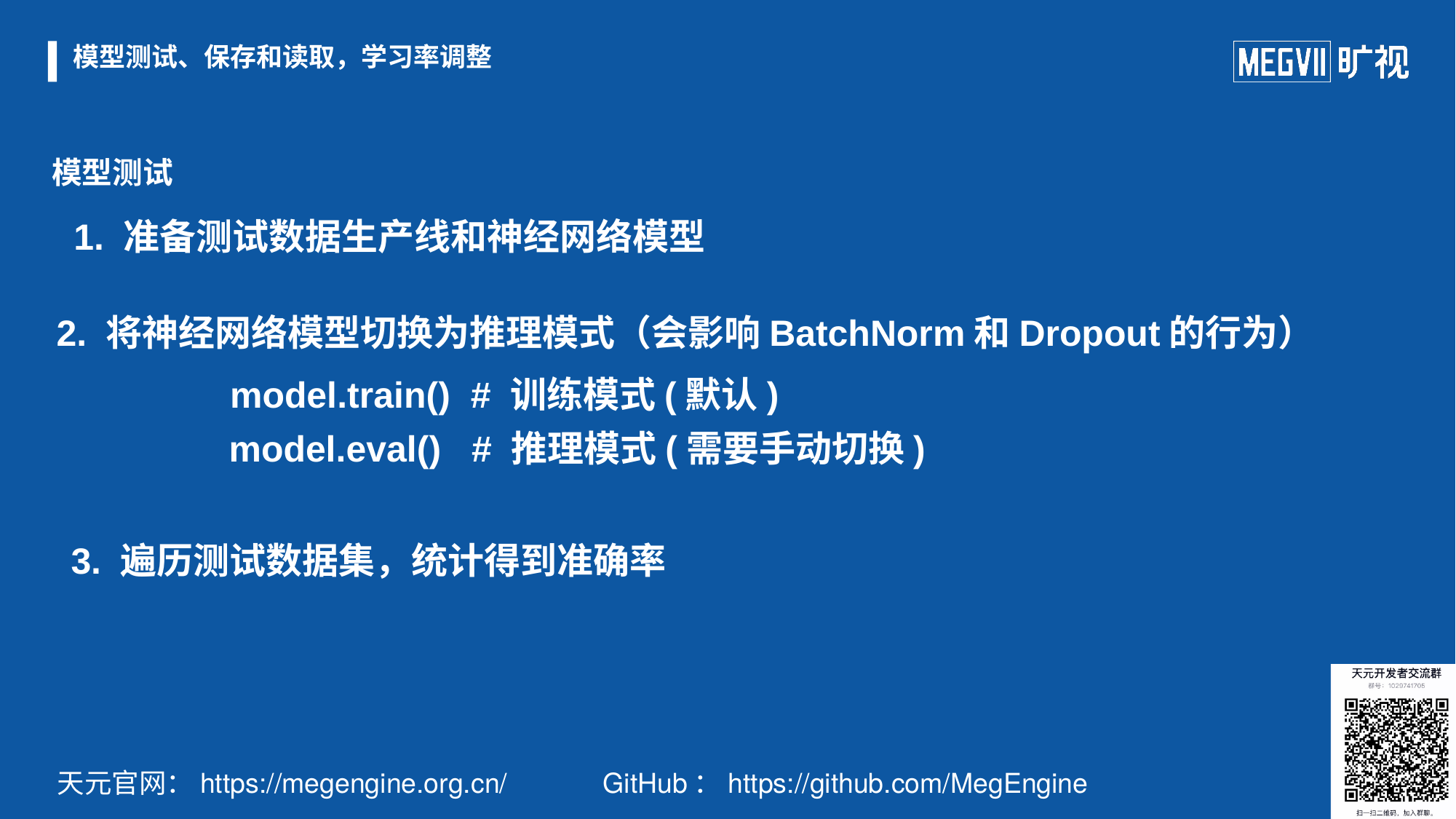

# 模型测试、保存和读取，学习率调整
模型测试
1. 准备测试数据生产线和神经网络模型
2. 将神经网络模型切换为推理模式（会影响BatchNorm和Dropout的行为）
model.train()  # 训练模式(默认)
model.eval()   # 推理模式(需要手动切换)
3. 遍历测试数据集，统计得到准确率